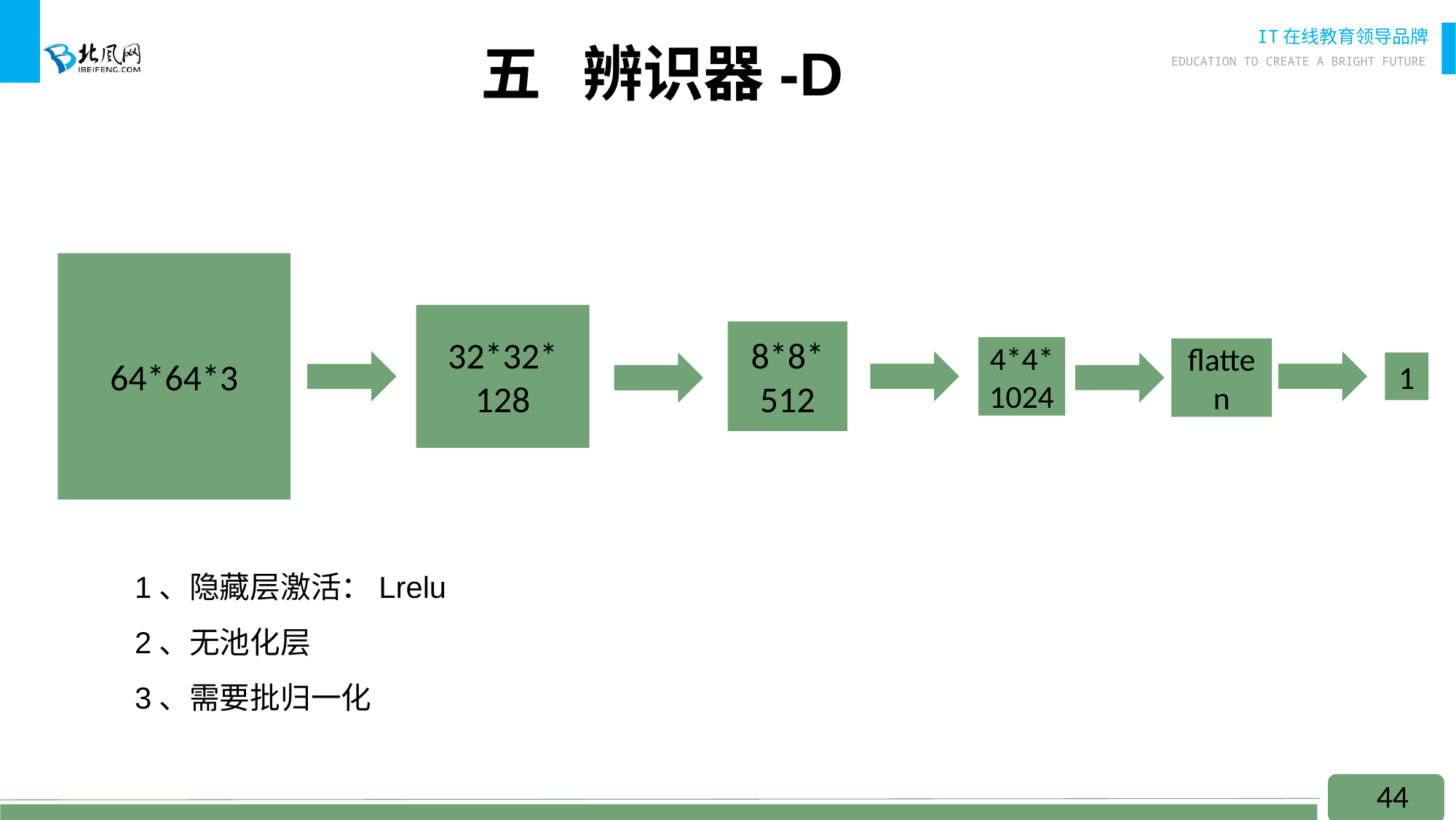

五   辨识器-D
64*64*3
32*32*
128
8*8*
512
4*4*1024
flatten

1

1、隐藏层激活：Lrelu
2、无池化层
3、需要批归一化